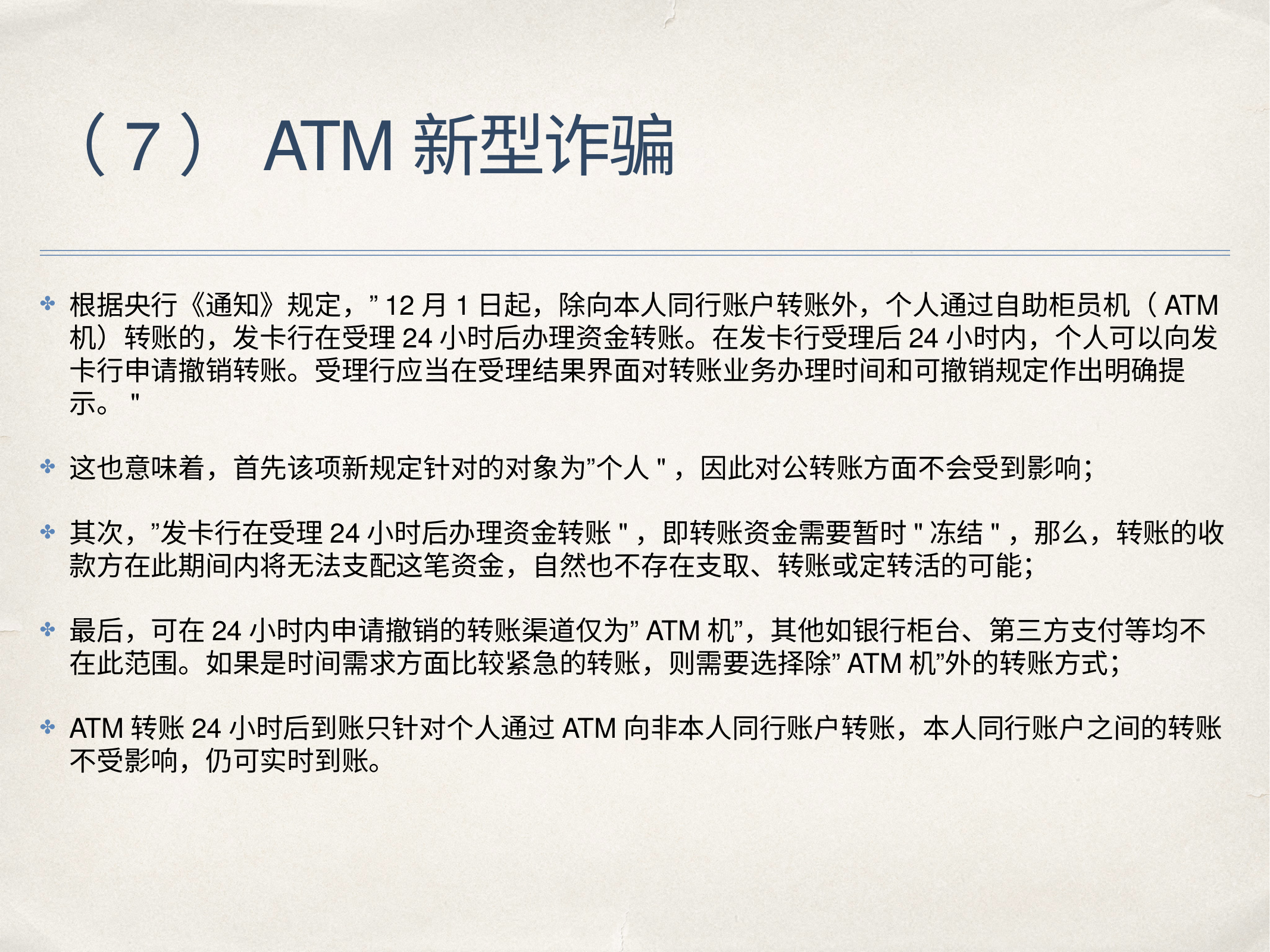

40
# （7）ATM新型诈骗
根据央行《通知》规定，”12月1日起，除向本人同行账户转账外，个人通过自助柜员机（ATM机）转账的，发卡行在受理24小时后办理资金转账。在发卡行受理后24小时内，个人可以向发卡行申请撤销转账。受理行应当在受理结果界面对转账业务办理时间和可撤销规定作出明确提示。"
这也意味着，首先该项新规定针对的对象为”个人"，因此对公转账方面不会受到影响；
其次，”发卡行在受理24小时后办理资金转账"，即转账资金需要暂时"冻结"，那么，转账的收款方在此期间内将无法支配这笔资金，自然也不存在支取、转账或定转活的可能；
最后，可在24小时内申请撤销的转账渠道仅为”ATM机”，其他如银行柜台、第三方支付等均不在此范围。如果是时间需求方面比较紧急的转账，则需要选择除”ATM机”外的转账方式；
ATM转账24小时后到账只针对个人通过ATM向非本人同行账户转账，本人同行账户之间的转账不受影响，仍可实时到账。